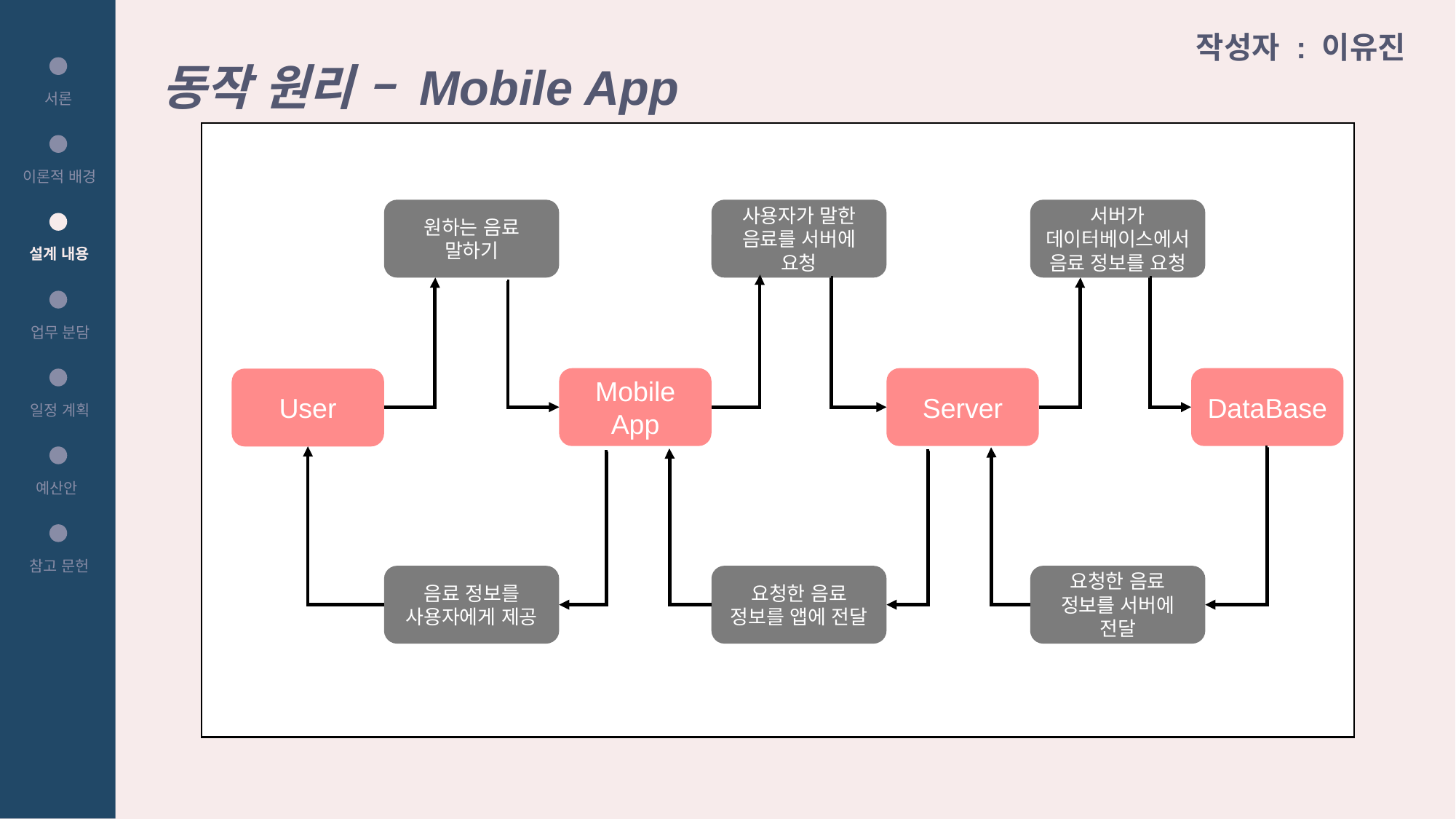

동작 원리 – Mobile App
작성자 : 이유진

서론

이론적 배경
원하는 음료
말하기
사용자가 말한 음료를 서버에 요청
서버가 데이터베이스에서 음료 정보를 요청

설계 내용

업무 분담
Mobile App
Server
DataBase

User
일정 계획

예산안

참고 문헌
음료 정보를 사용자에게 제공
요청한 음료 정보를 앱에 전달
요청한 음료 정보를 서버에 전달